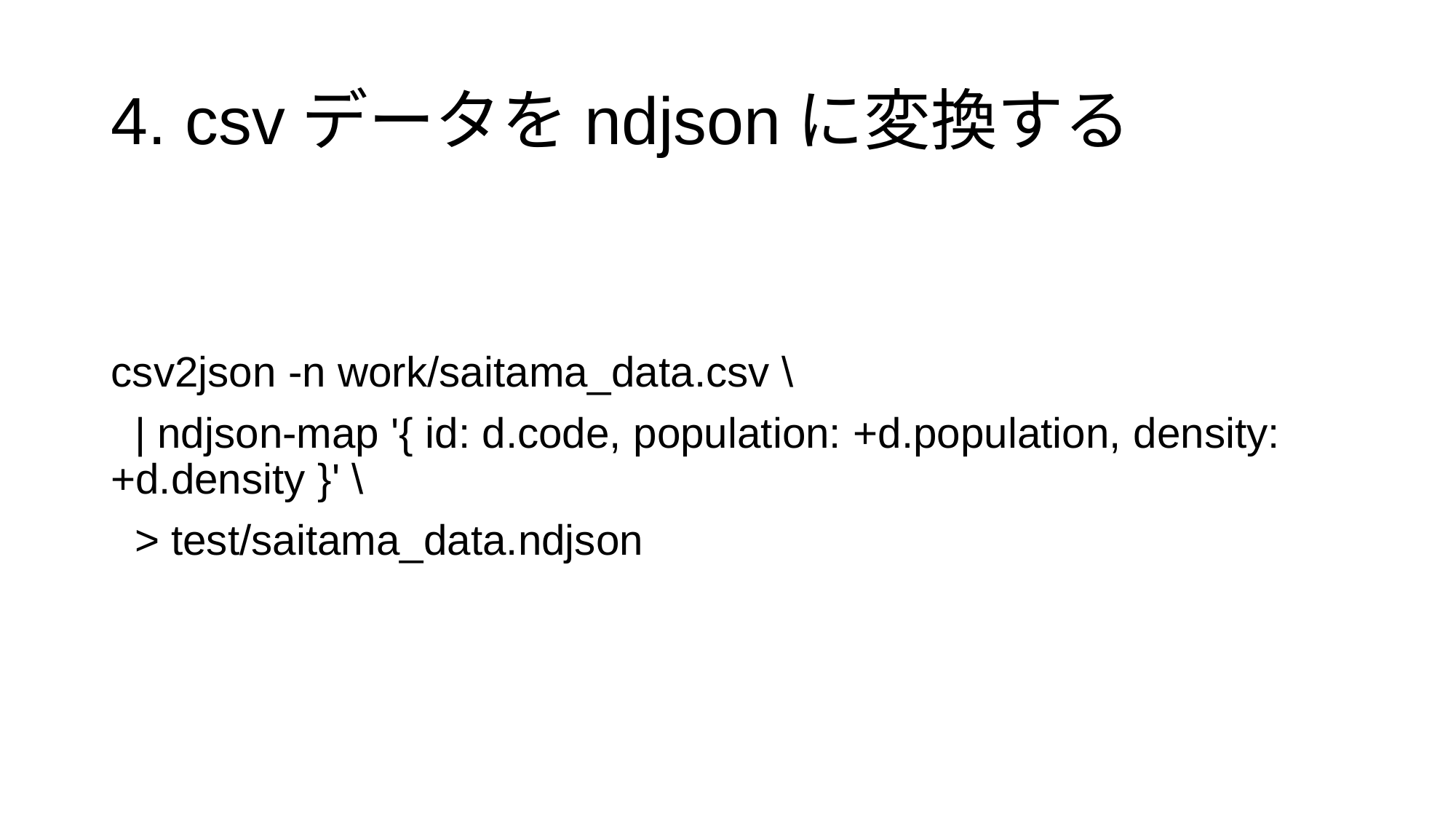

# 4. csvデータをndjsonに変換する

csv2json -n work/saitama_data.csv \
  | ndjson-map '{ id: d.code, population: +d.population, density: +d.density }' \
  > test/saitama_data.ndjson